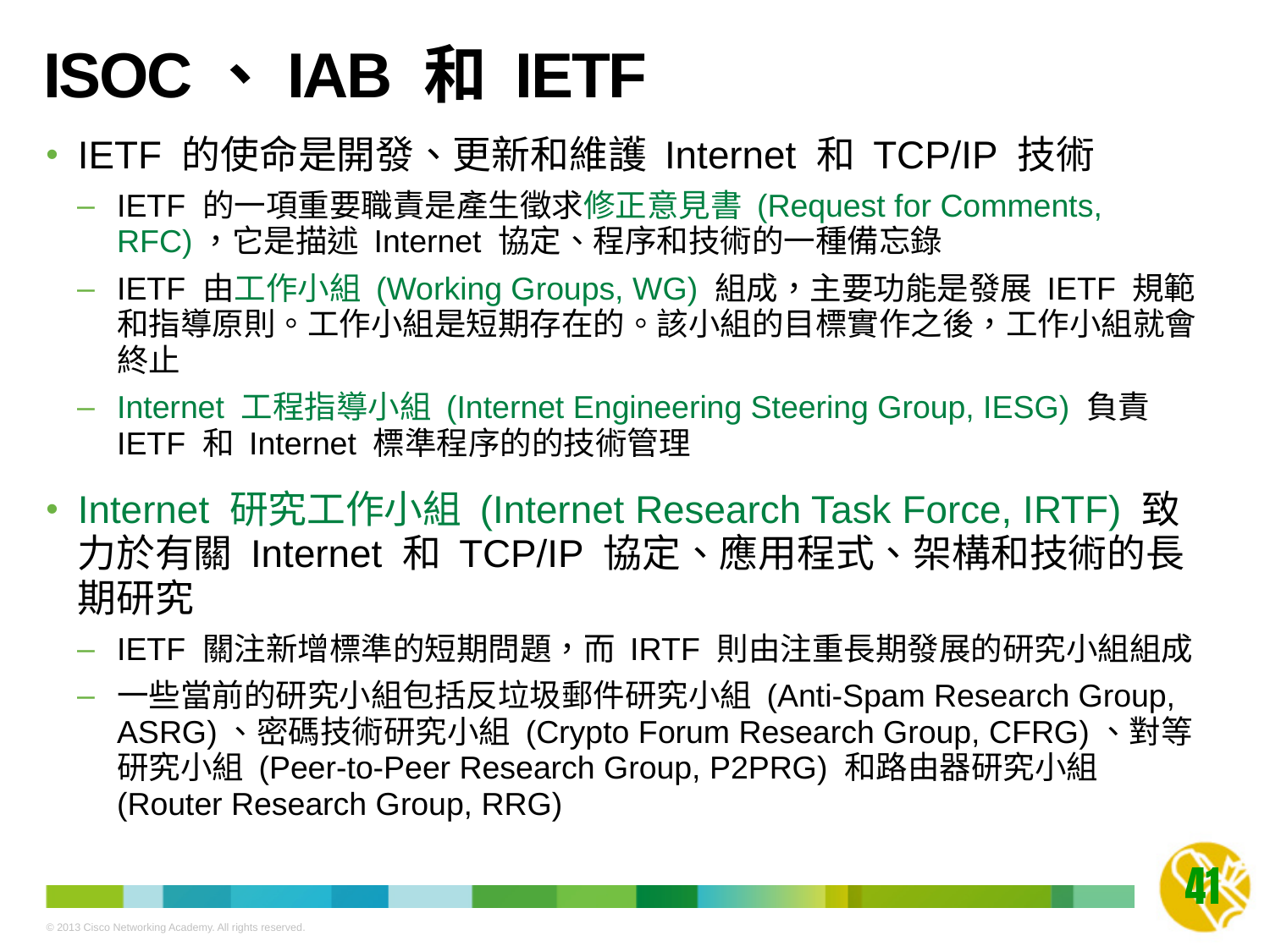

# ISOC、IAB 和 IETF
IETF 的使命是開發、更新和維護 Internet 和 TCP/IP 技術
IETF 的一項重要職責是產生徵求修正意見書 (Request for Comments, RFC)，它是描述 Internet 協定、程序和技術的一種備忘錄
IETF 由工作小組 (Working Groups, WG) 組成，主要功能是發展 IETF 規範和指導原則。工作小組是短期存在的。該小組的目標實作之後，工作小組就會終止
Internet 工程指導小組 (Internet Engineering Steering Group, IESG) 負責 IETF 和 Internet 標準程序的的技術管理
Internet 研究工作小組 (Internet Research Task Force, IRTF) 致力於有關 Internet 和 TCP/IP 協定、應用程式、架構和技術的長期研究
IETF 關注新增標準的短期問題，而 IRTF 則由注重長期發展的研究小組組成
一些當前的研究小組包括反垃圾郵件研究小組 (Anti-Spam Research Group, ASRG)、密碼技術研究小組 (Crypto Forum Research Group, CFRG)、對等研究小組 (Peer-to-Peer Research Group, P2PRG) 和路由器研究小組 (Router Research Group, RRG)